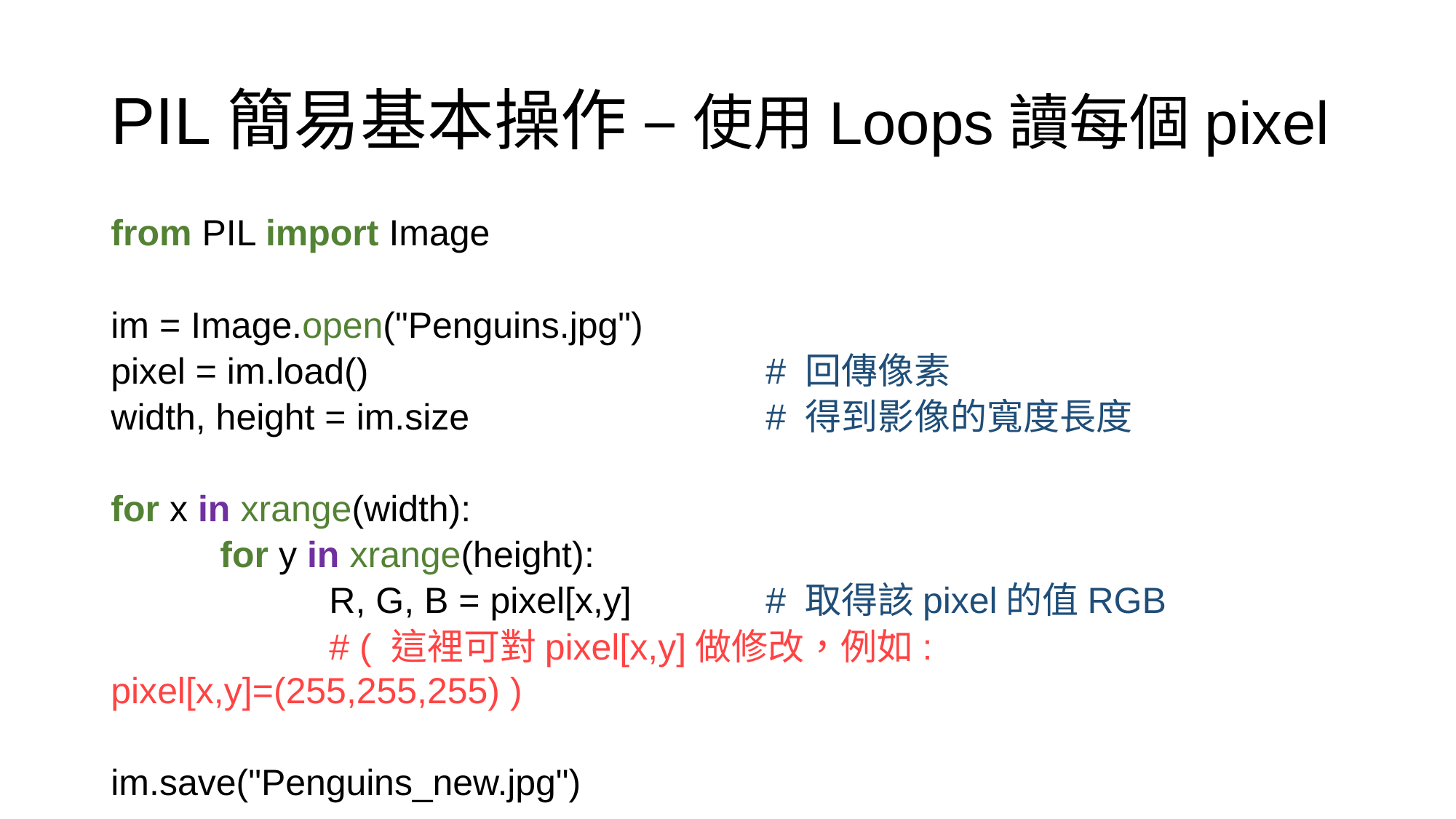

# PIL簡易基本操作 – 使用Loops讀每個pixel
from PIL import Image

im = Image.open("Penguins.jpg")
pixel = im.load()				# 回傳像素
width, height = im.size			# 得到影像的寬度長度

for x in xrange(width):
	for y in xrange(height):
		R, G, B = pixel[x,y]		# 取得該pixel的值RGB
		# ( 這裡可對pixel[x,y]做修改，例如: pixel[x,y]=(255,255,255) )

im.save("Penguins_new.jpg")